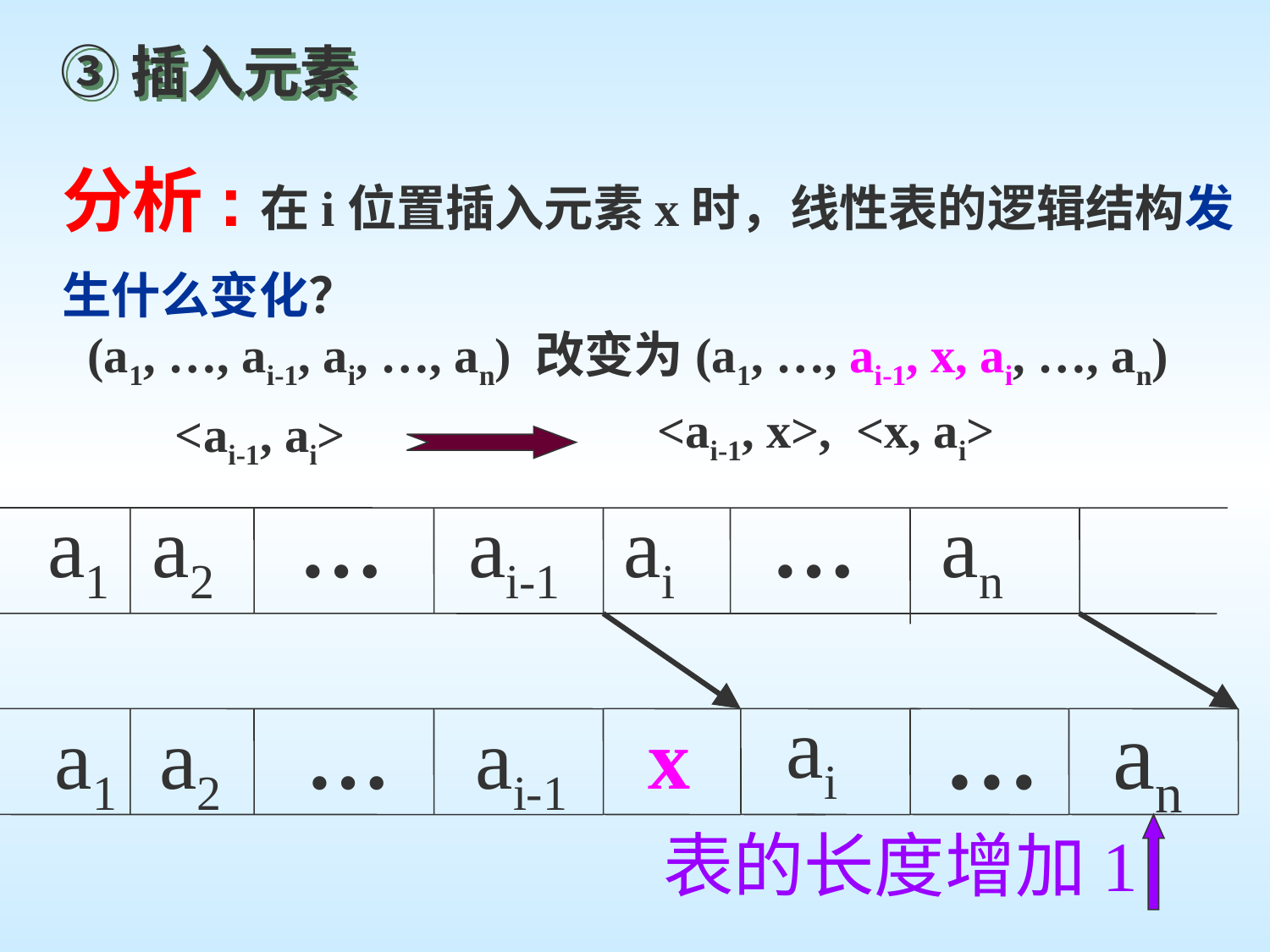

③插入元素
分析:在i位置插入元素x时，线性表的逻辑结构发生什么变化？

 (a1, …, ai-1, ai, …, an) 改变为(a1, …, ai-1, x, ai, …, an)
<ai-1, x>,  <x, ai>
<ai-1, ai>

a1  a2    …    ai-1   ai     …    an

a1  a2    …    ai-1

ai

…

an

 x

表的长度增加1